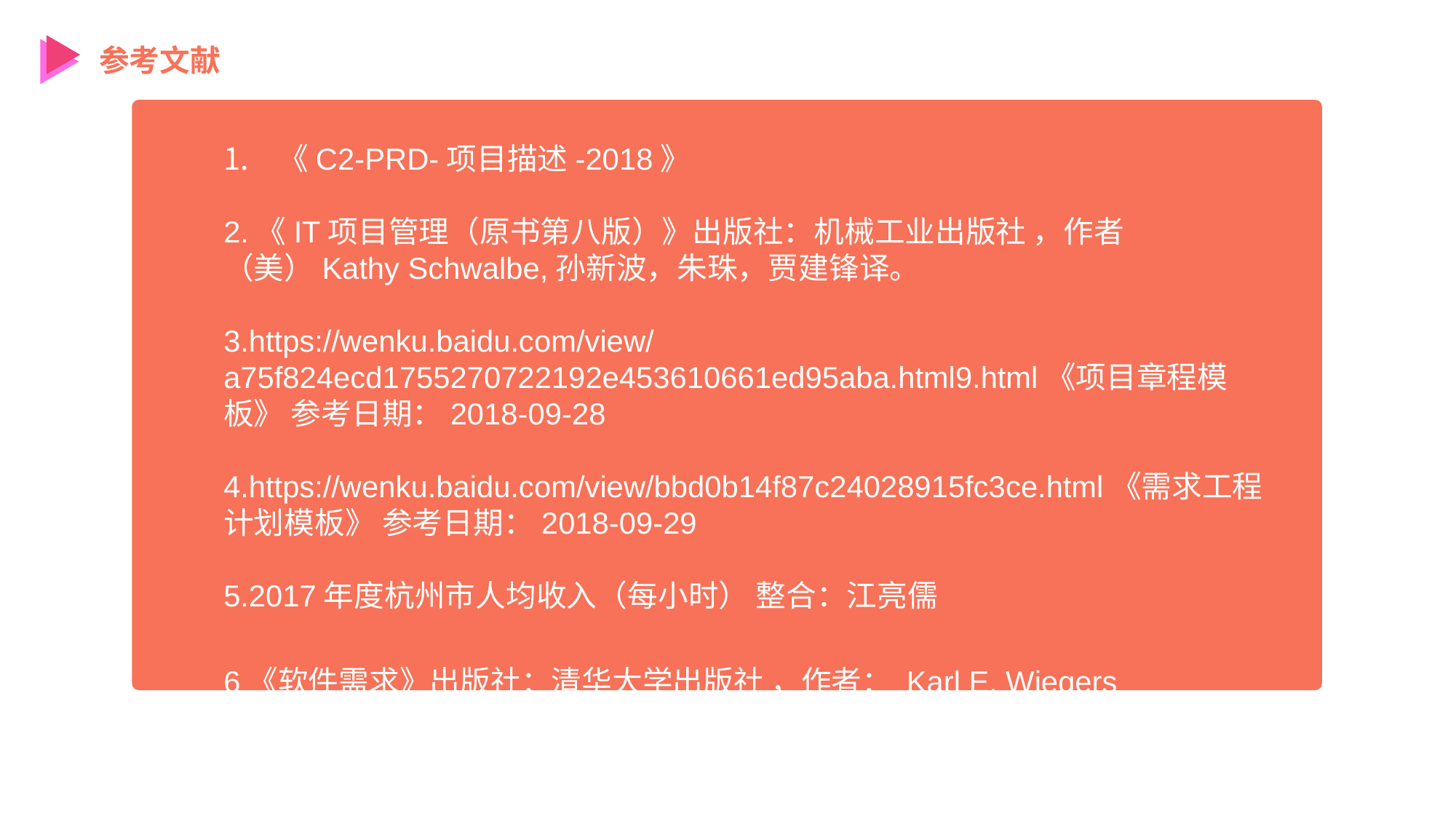

参考文献

《C2-PRD-项目描述-2018》

2.《IT项目管理（原书第八版）》出版社：机械工业出版社 ，作者（美）Kathy Schwalbe,孙新波，朱珠，贾建锋译。

3.https://wenku.baidu.com/view/a75f824ecd1755270722192e453610661ed95aba.html9.html《项目章程模板》 参考日期：2018-09-28

4.https://wenku.baidu.com/view/bbd0b14f87c24028915fc3ce.html《需求工程计划模板》 参考日期：2018-09-29

5.2017年度杭州市人均收入（每小时） 整合：江亮儒

6《软件需求》出版社：清华大学出版社 ，作者： Karl E. Wiegers